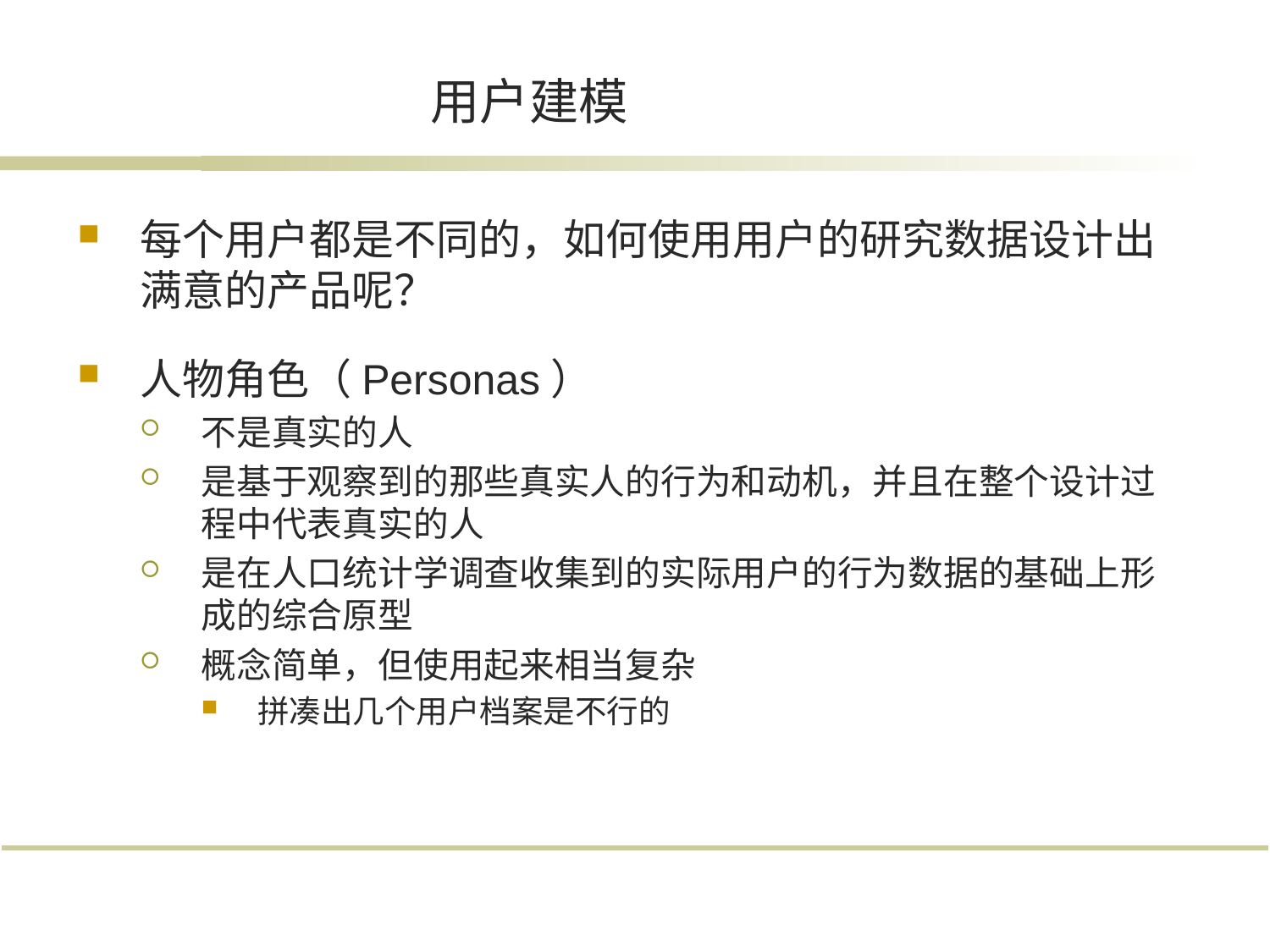

# 用户建模
每个用户都是不同的，如何使用用户的研究数据设计出满意的产品呢？

人物角色（Personas）
不是真实的人
是基于观察到的那些真实人的行为和动机，并且在整个设计过程中代表真实的人
是在人口统计学调查收集到的实际用户的行为数据的基础上形成的综合原型
概念简单，但使用起来相当复杂
拼凑出几个用户档案是不行的